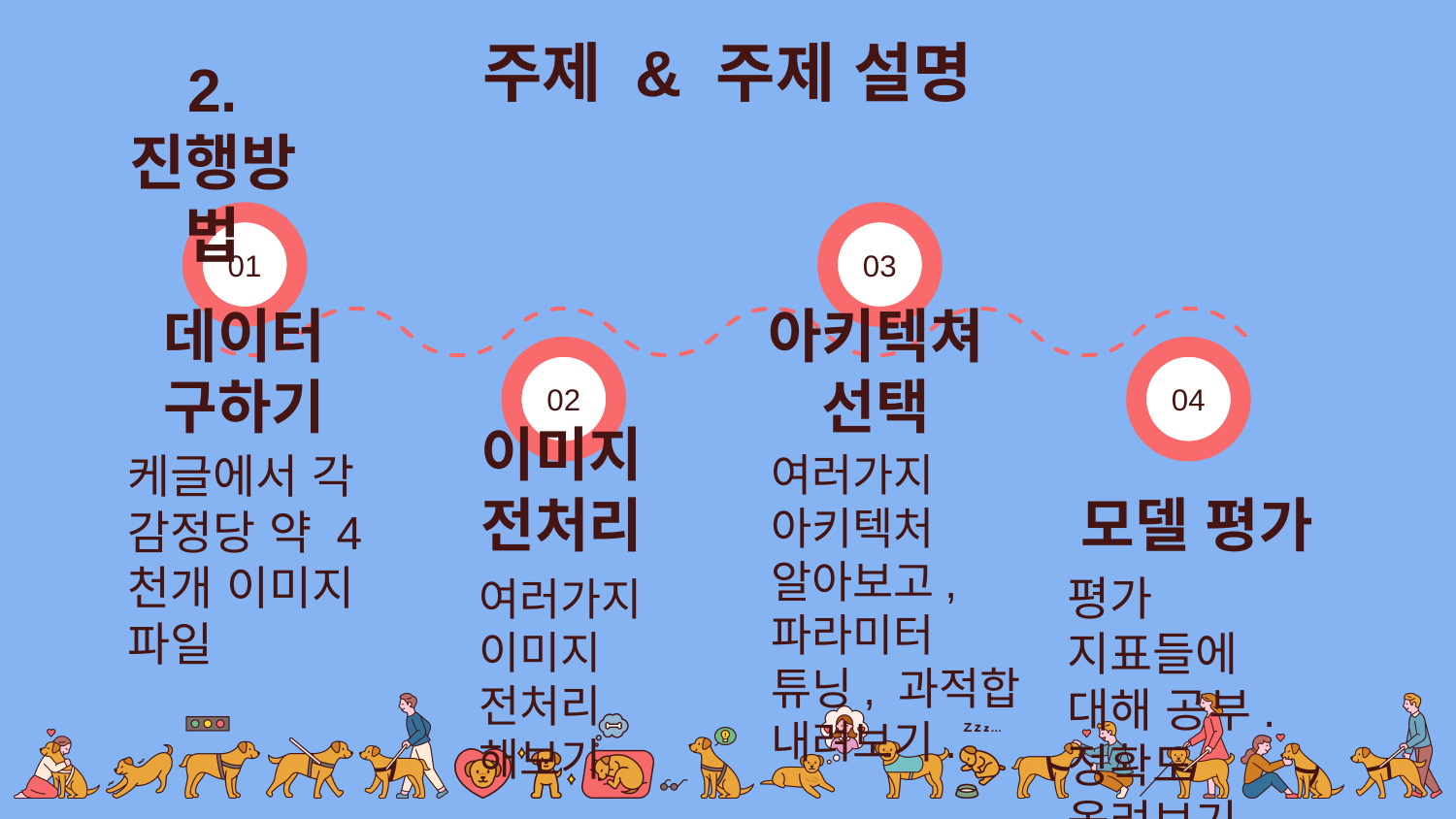

주제 & 주제 설명
2. 진행방법
01
03

02
04

데이터 구하기

아키텍쳐 선택
여러가지 아키텍처 알아보고, 파라미터 튜닝, 과적합 내려보기.

케글에서 각 감정당 약 4천개 이미지 파일

이미지 전처리

모델 평가
평가 지표들에 대해 공부. 정확도 올려보기.

여러가지 이미지 전처리 해보기